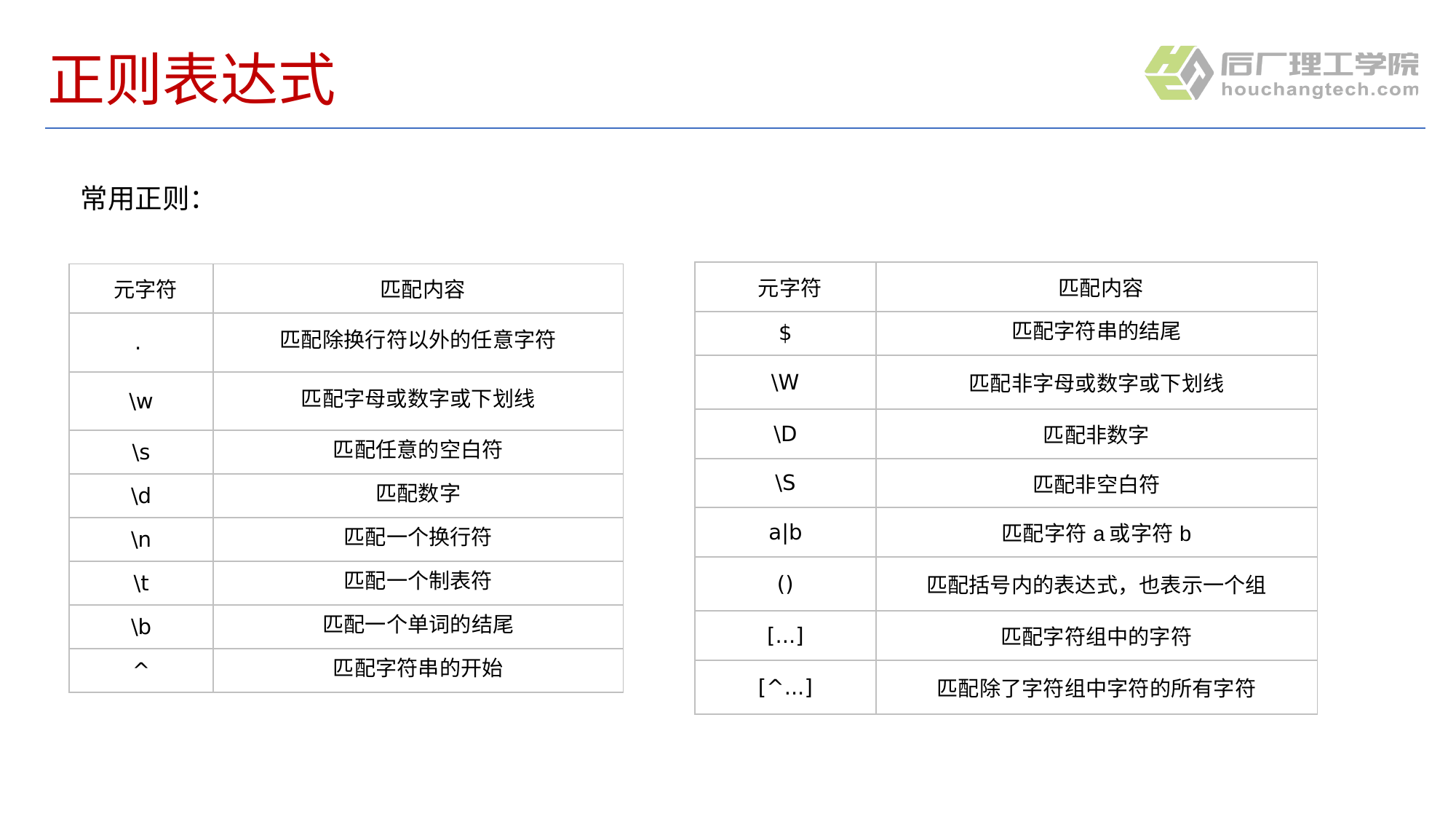

# 正则表达式
常用正则：

| 元字符 | 匹配内容 |
| --- | --- |
| $ | 匹配字符串的结尾 |
| \W | 匹配非字母或数字或下划线 |
| \D | 匹配非数字 |
| \S | 匹配非空白符 |
| a|b | 匹配字符a或字符b |
| () | 匹配括号内的表达式，也表示一个组 |
| [...] | 匹配字符组中的字符 |
| [^...] | 匹配除了字符组中字符的所有字符 |
| 元字符 | 匹配内容 |
| --- | --- |
| . | 匹配除换行符以外的任意字符 |
| \w | 匹配字母或数字或下划线 |
| \s | 匹配任意的空白符 |
| \d | 匹配数字 |
| \n | 匹配一个换行符 |
| \t | 匹配一个制表符 |
| \b | 匹配一个单词的结尾 |
| ^ | 匹配字符串的开始 |